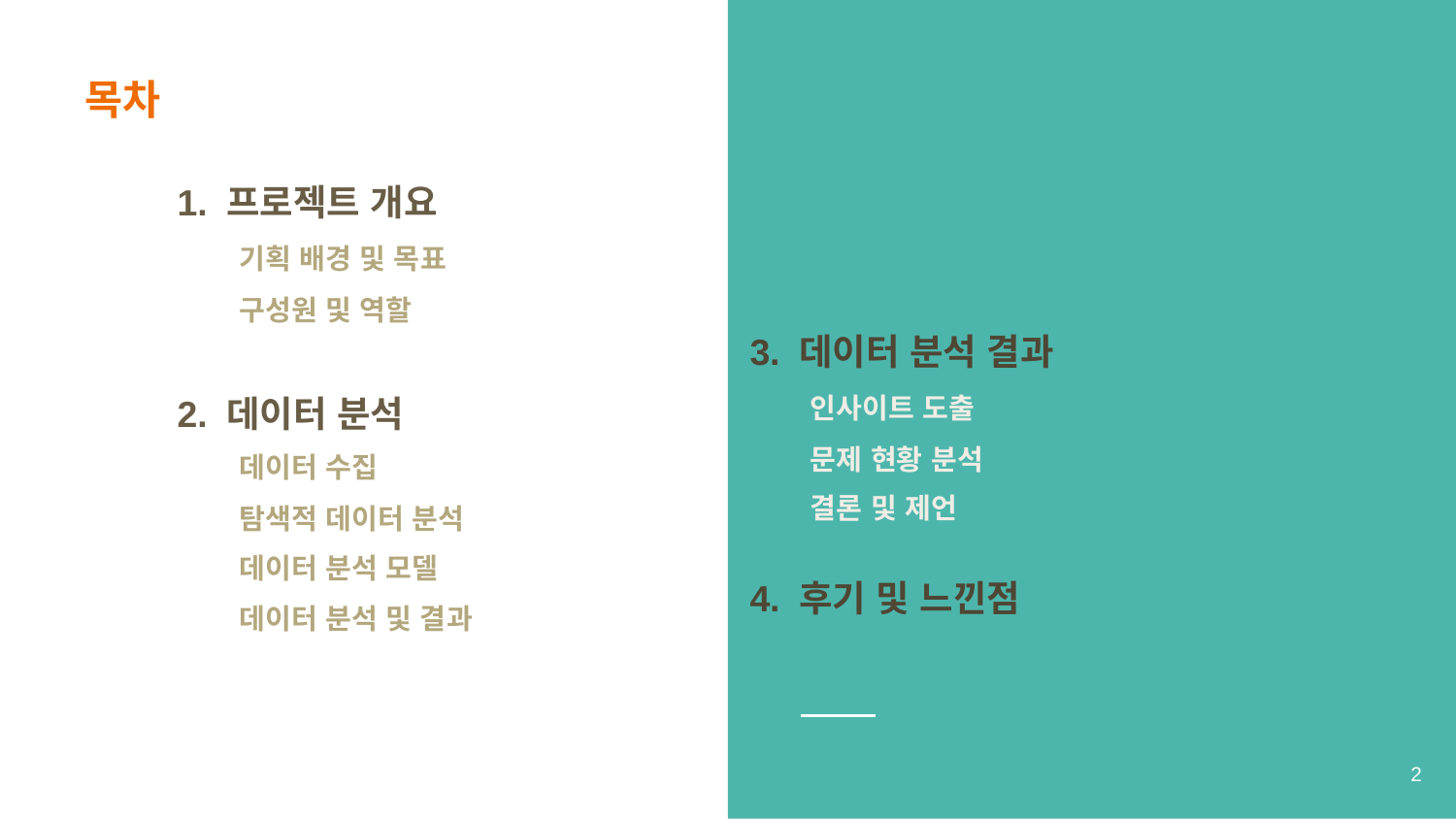

# 목차
1. 프로젝트 개요
기획 배경 및 목표
구성원 및 역할
3. 데이터 분석 결과
2. 데이터 분석
인사이트 도출
문제 현황 분석
데이터 수집
결론 및 제언
탐색적 데이터 분석
데이터 분석 모델
4. 후기 및 느낀점
데이터 분석 및 결과
2